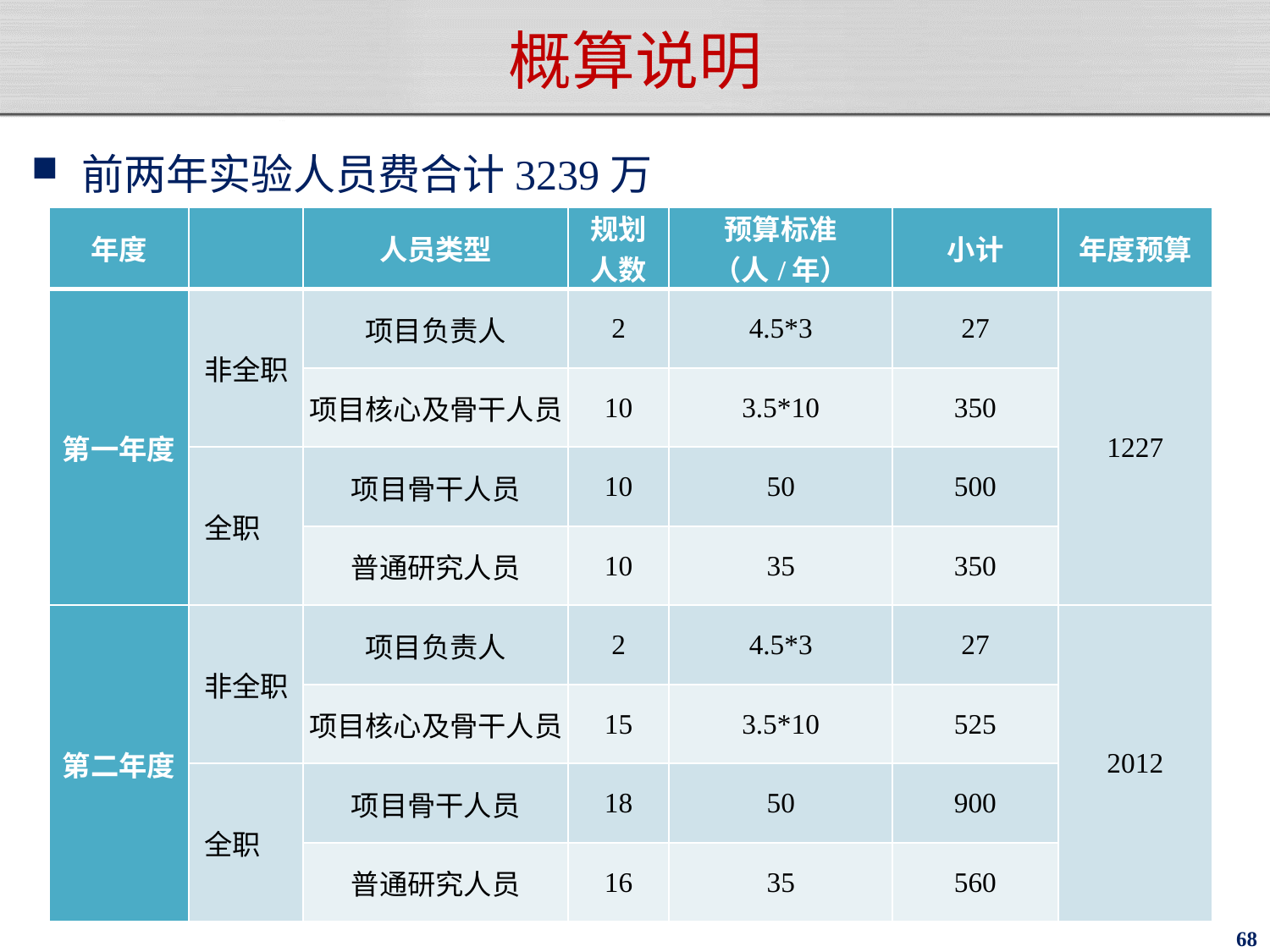

# 概算说明
前两年实验人员费合计3239万

| 年度 |  | 人员类型 | 规划人数 | 预算标准 （人/年） | 小计 | 年度预算 |
| --- | --- | --- | --- | --- | --- | --- |
| 第一年度 | 非全职 | 项目负责人 | 2 | 4.5\*3 | 27 | 1227 |
|  |  | 项目核心及骨干人员 | 10 | 3.5\*10 | 350 |  |
|  | 全职 | 项目骨干人员 | 10 | 50 | 500 |  |
|  |  | 普通研究人员 | 10 | 35 | 350 |  |
| 第二年度 | 非全职 | 项目负责人 | 2 | 4.5\*3 | 27 | 2012 |
|  |  | 项目核心及骨干人员 | 15 | 3.5\*10 | 525 |  |
|  | 全职 | 项目骨干人员 | 18 | 50 | 900 |  |
|  |  | 普通研究人员 | 16 | 35 | 560 |  |
68